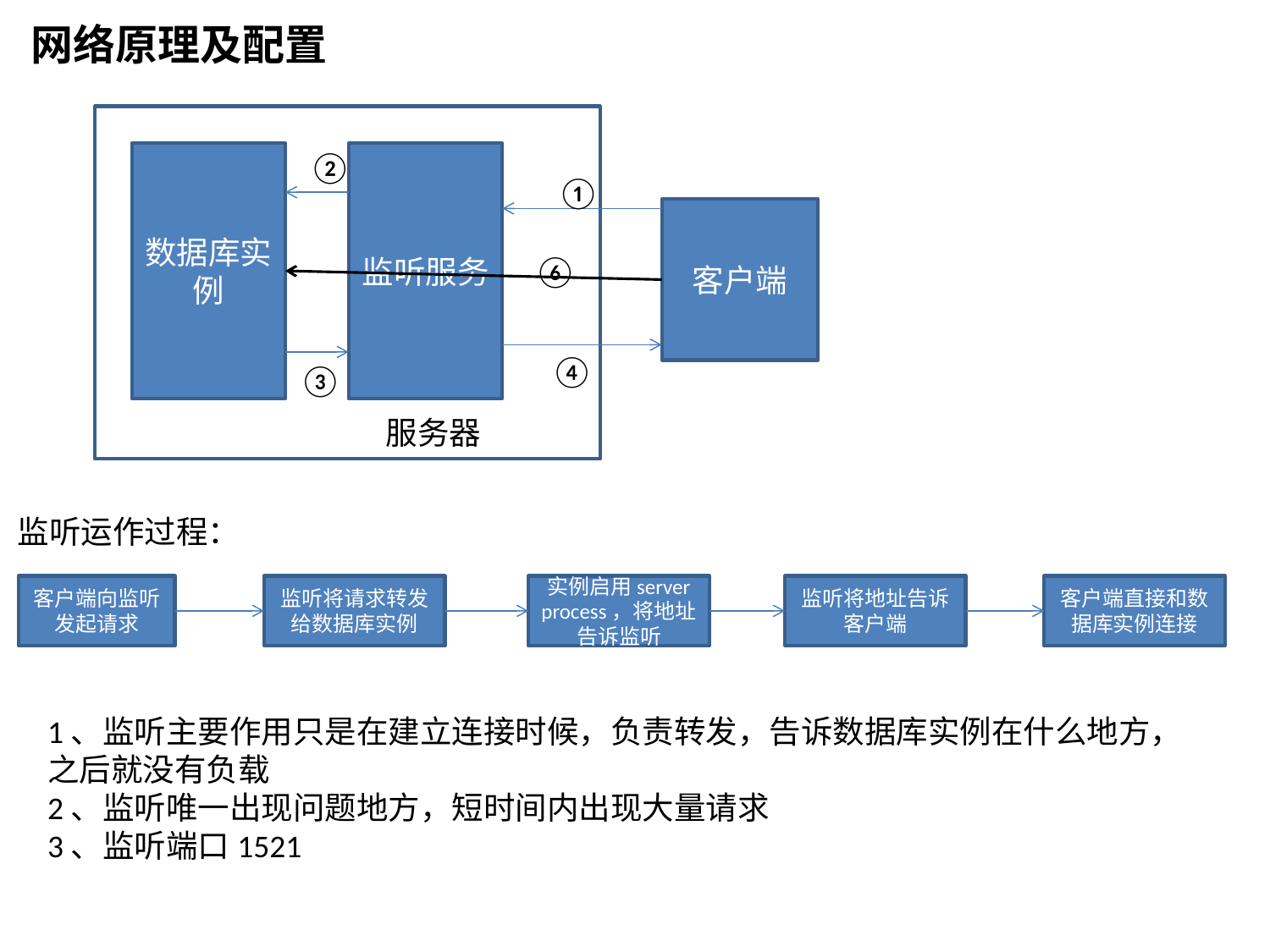

网络原理及配置

数据库实例
监听服务
客户端
服务器
②
①
⑥
④
③
监听运作过程：
客户端向监听发起请求
监听将请求转发给数据库实例
实例启用server process，将地址告诉监听
监听将地址告诉客户端
客户端直接和数据库实例连接
1、监听主要作用只是在建立连接时候，负责转发，告诉数据库实例在什么地方，之后就没有负载
2、监听唯一出现问题地方，短时间内出现大量请求
3、监听端口1521